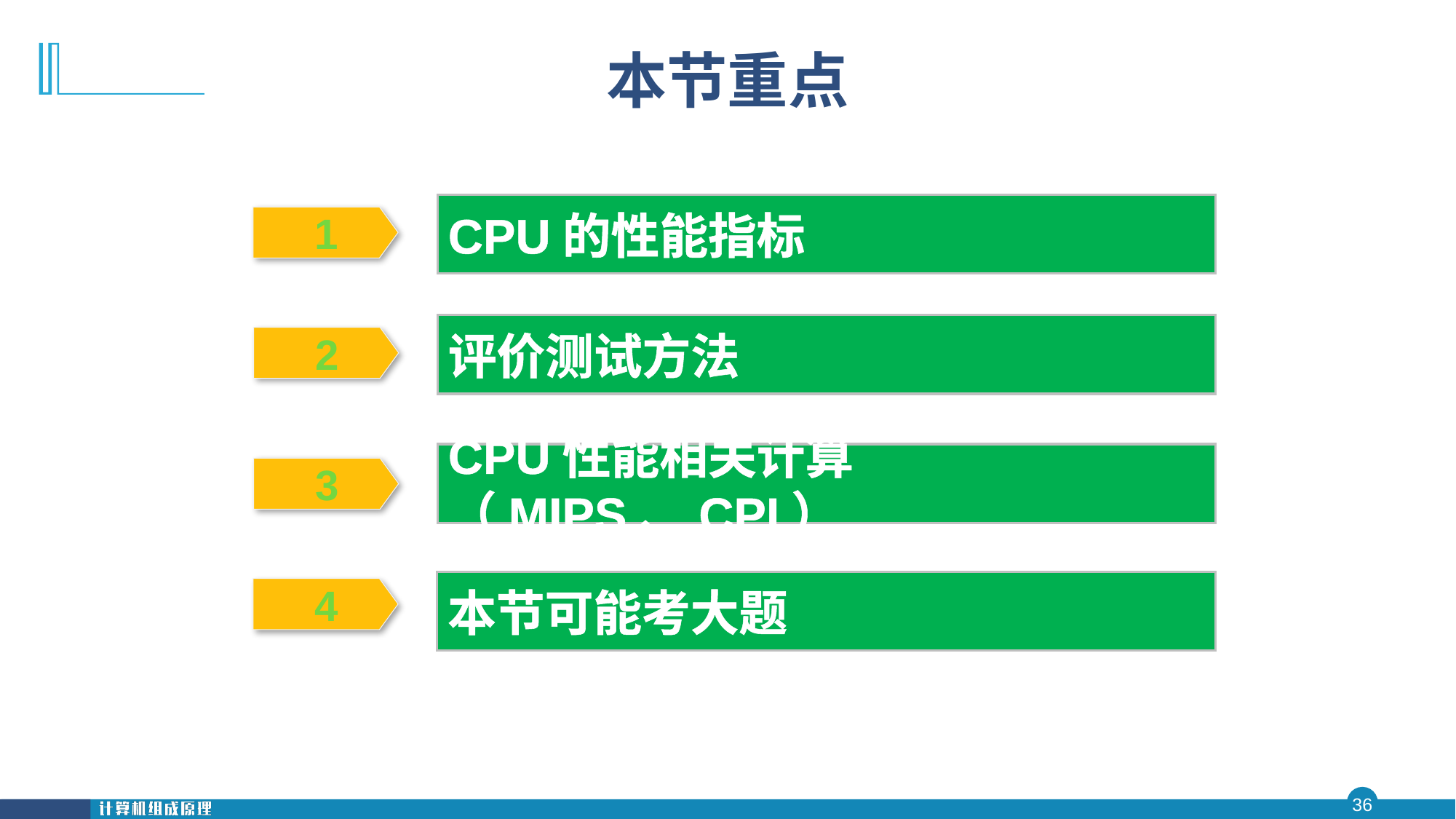

# 本节重点
CPU的性能指标
 1
评价测试方法
 2
CPU性能相关计算（MIPS、CPI）
 3
本节可能考大题
 4